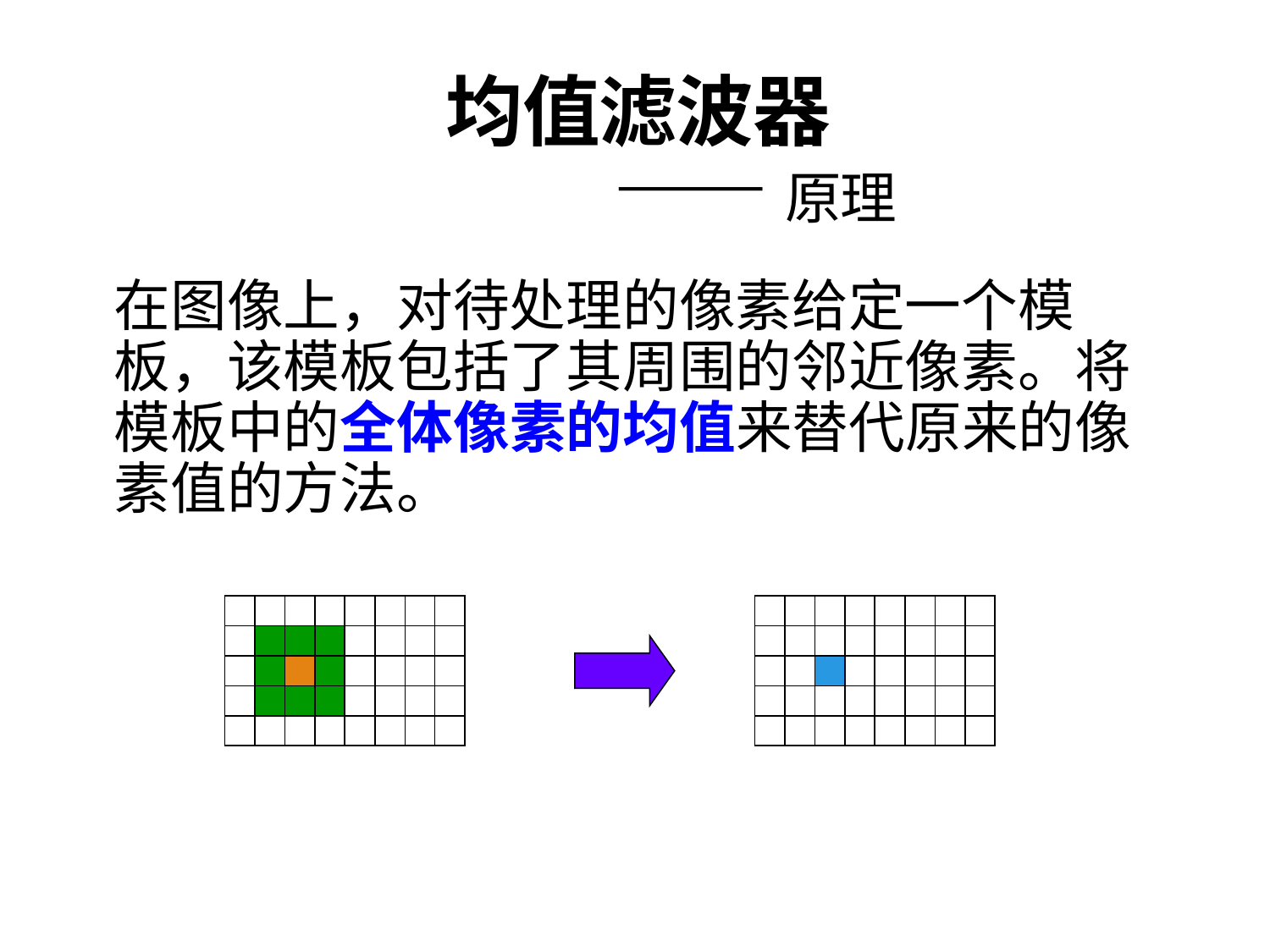

# 均值滤波器 —— 原理
在图像上，对待处理的像素给定一个模板，该模板包括了其周围的邻近像素。将模板中的全体像素的均值来替代原来的像素值的方法。